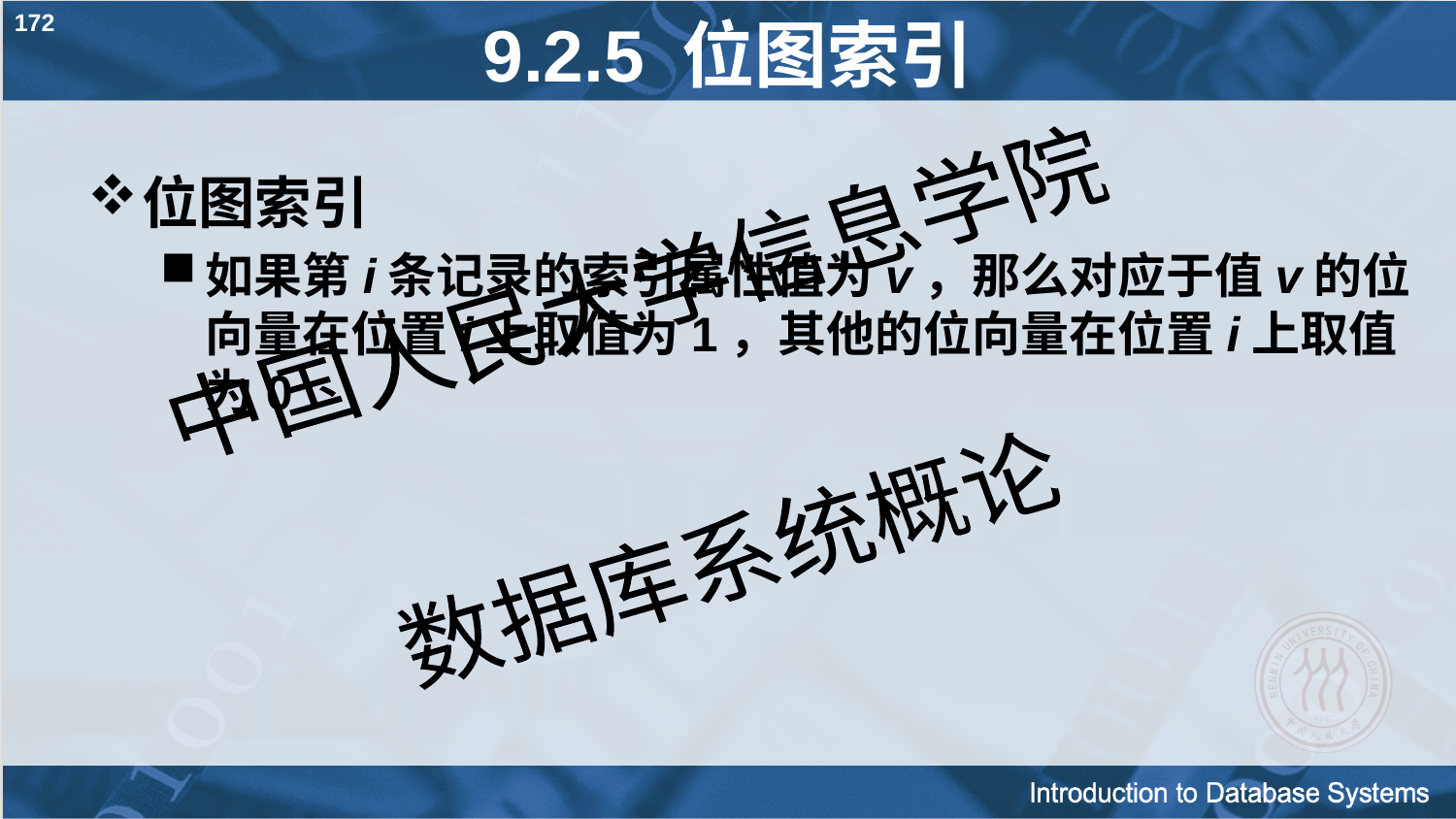

172
# 9.2.5 位图索引
位图索引
如果第i条记录的索引属性值为v，那么对应于值v的位向量在位置i上取值为1，其他的位向量在位置i上取值为0